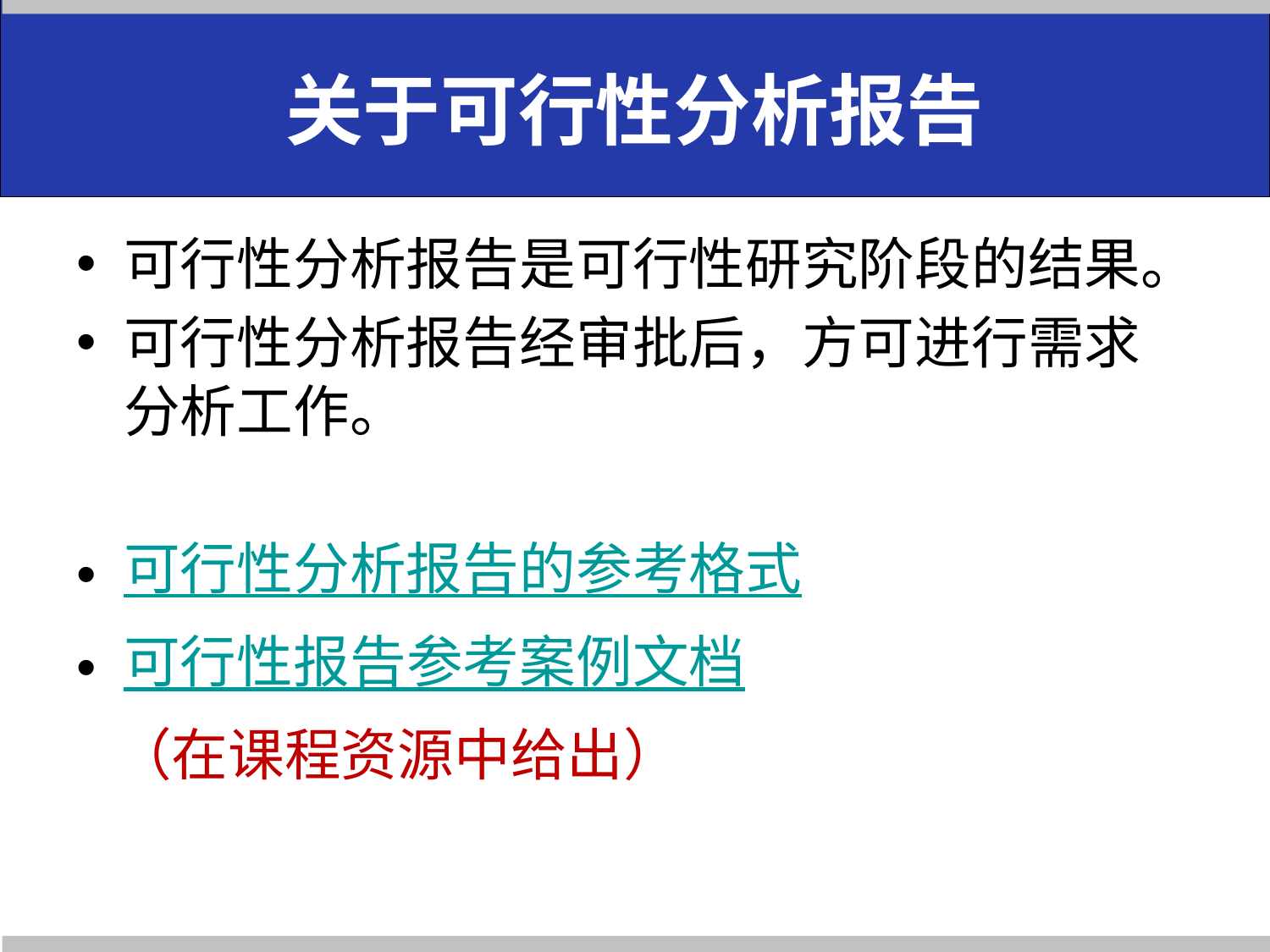

# 关于可行性分析报告
可行性分析报告是可行性研究阶段的结果。
可行性分析报告经审批后，方可进行需求分析工作。

可行性分析报告的参考格式
可行性报告参考案例文档
  （在课程资源中给出）
150